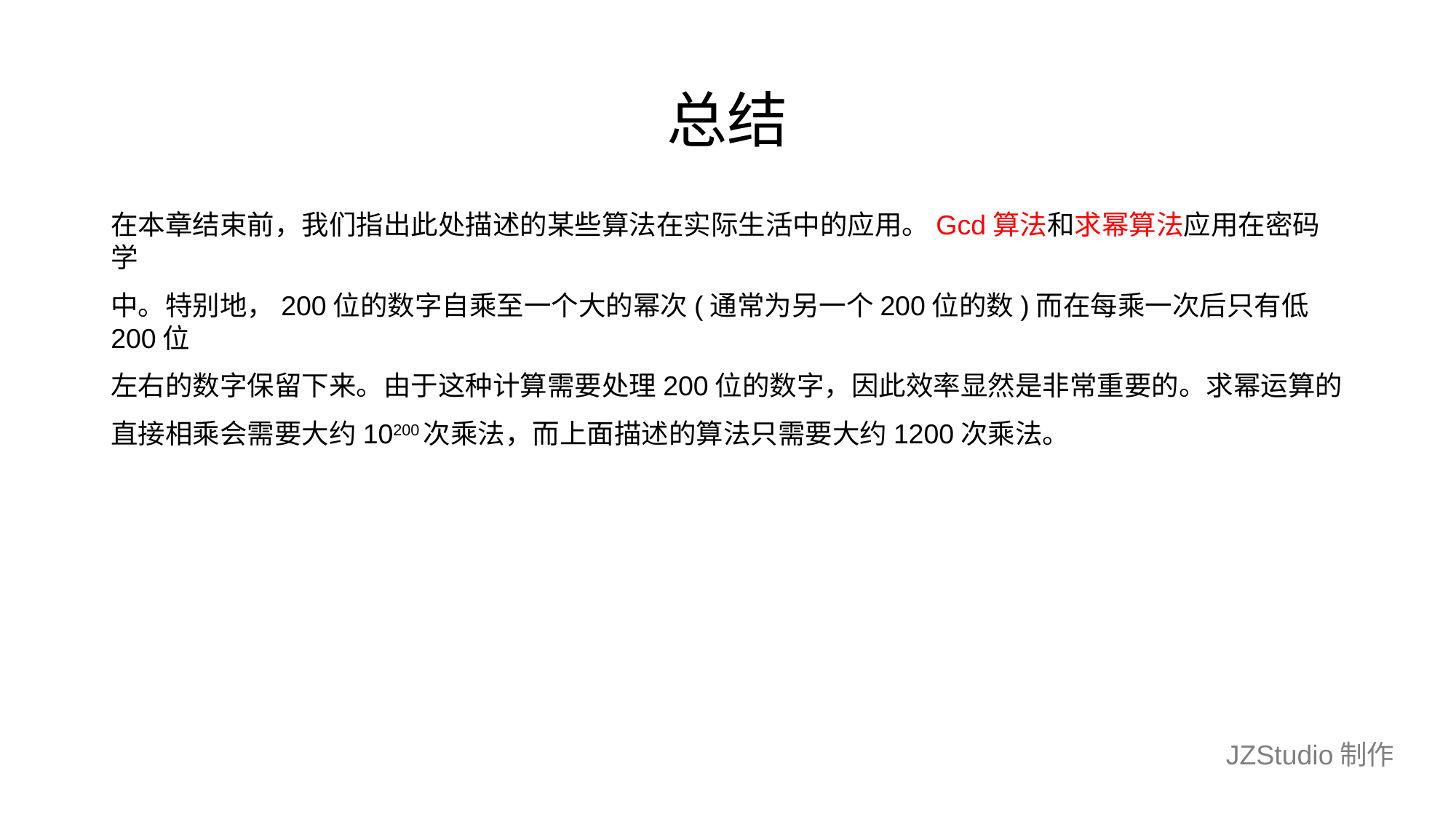

# 总结
在本章结束前，我们指出此处描述的某些算法在实际生活中的应用。Gcd算法和求幂算法应用在密码学
中。特别地，200位的数字自乘至一个大的幂次(通常为另一个200位的数)而在每乘一次后只有低200位
左右的数字保留下来。由于这种计算需要处理200位的数字，因此效率显然是非常重要的。求幂运算的
直接相乘会需要大约10200次乘法，而上面描述的算法只需要大约1200次乘法。